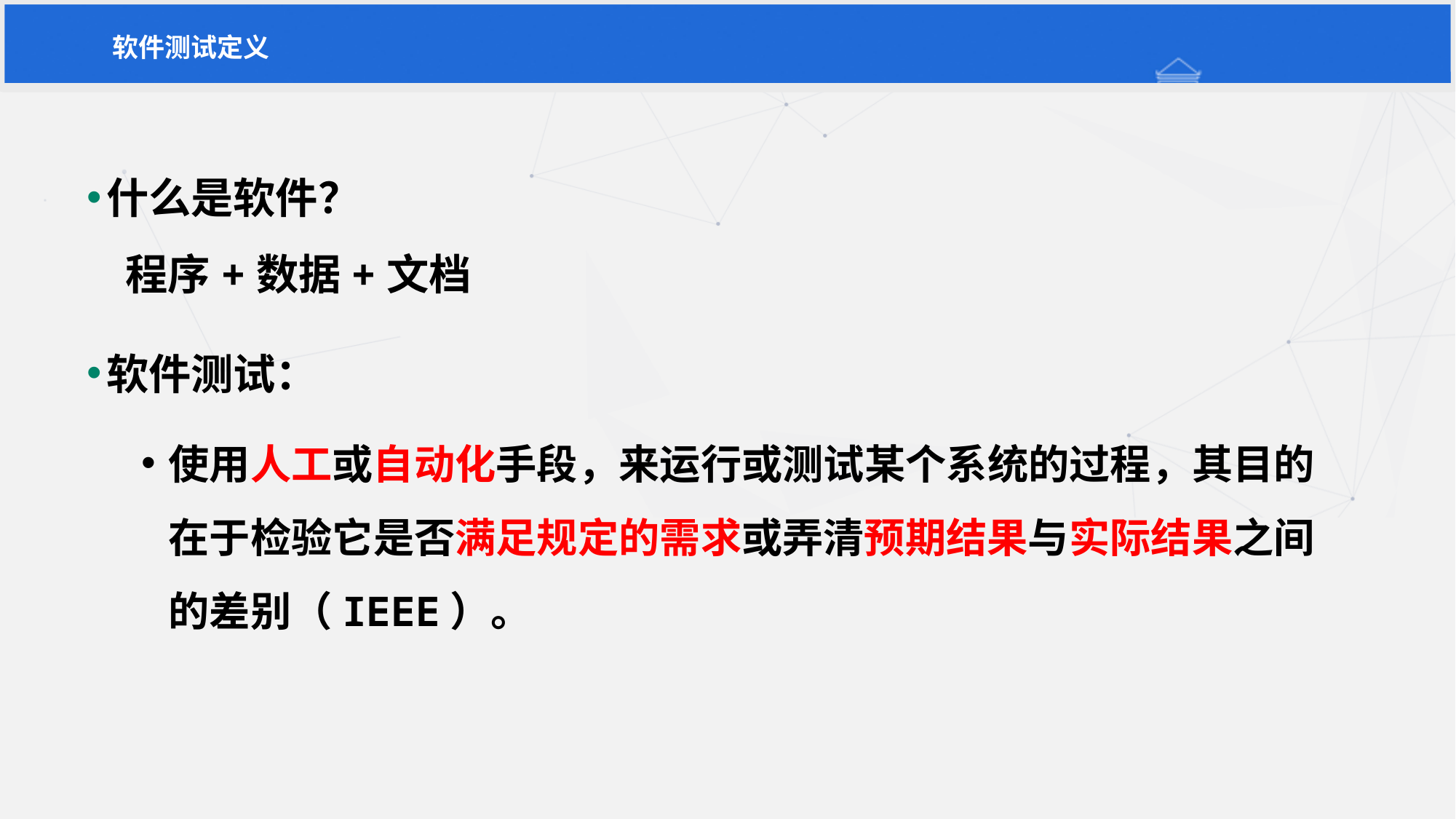

# 软件测试定义
什么是软件？
	程序+数据+文档
软件测试：
使用人工或自动化手段，来运行或测试某个系统的过程，其目的在于检验它是否满足规定的需求或弄清预期结果与实际结果之间的差别（IEEE）。